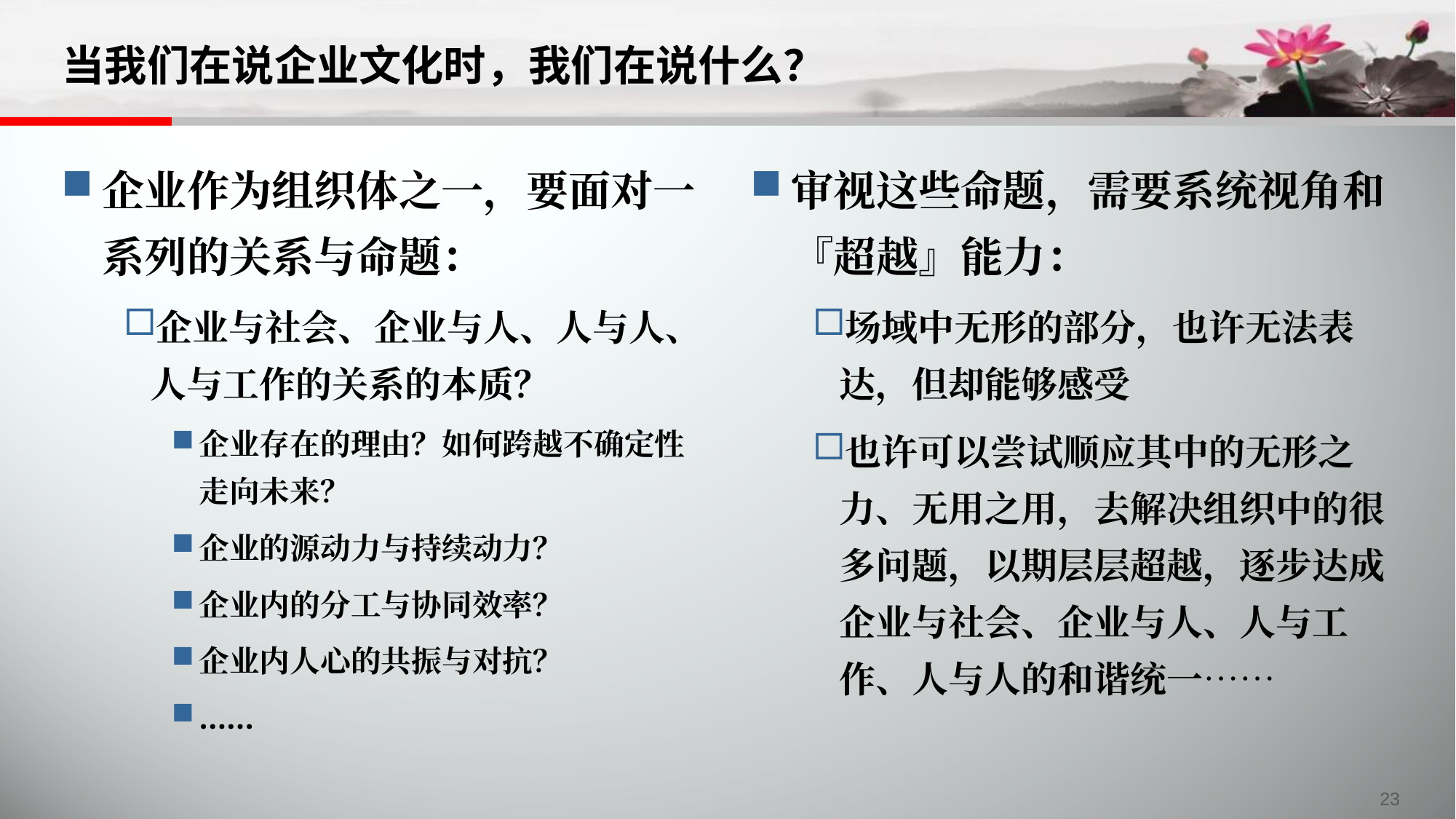

# 当我们在说企业文化时，我们在说什么？
企业作为组织体之一，要面对一系列的关系与命题：
企业与社会、企业与人、人与人、人与工作的关系的本质？
企业存在的理由？如何跨越不确定性走向未来？
企业的源动力与持续动力？
企业内的分工与协同效率？
企业内人心的共振与对抗？
……

审视这些命题，需要系统视角和『超越』能力：
场域中无形的部分，也许无法表达，但却能够感受
也许可以尝试顺应其中的无形之力、无用之用，去解决组织中的很多问题，以期层层超越，逐步达成企业与社会、企业与人、人与工作、人与人的和谐统一……

23